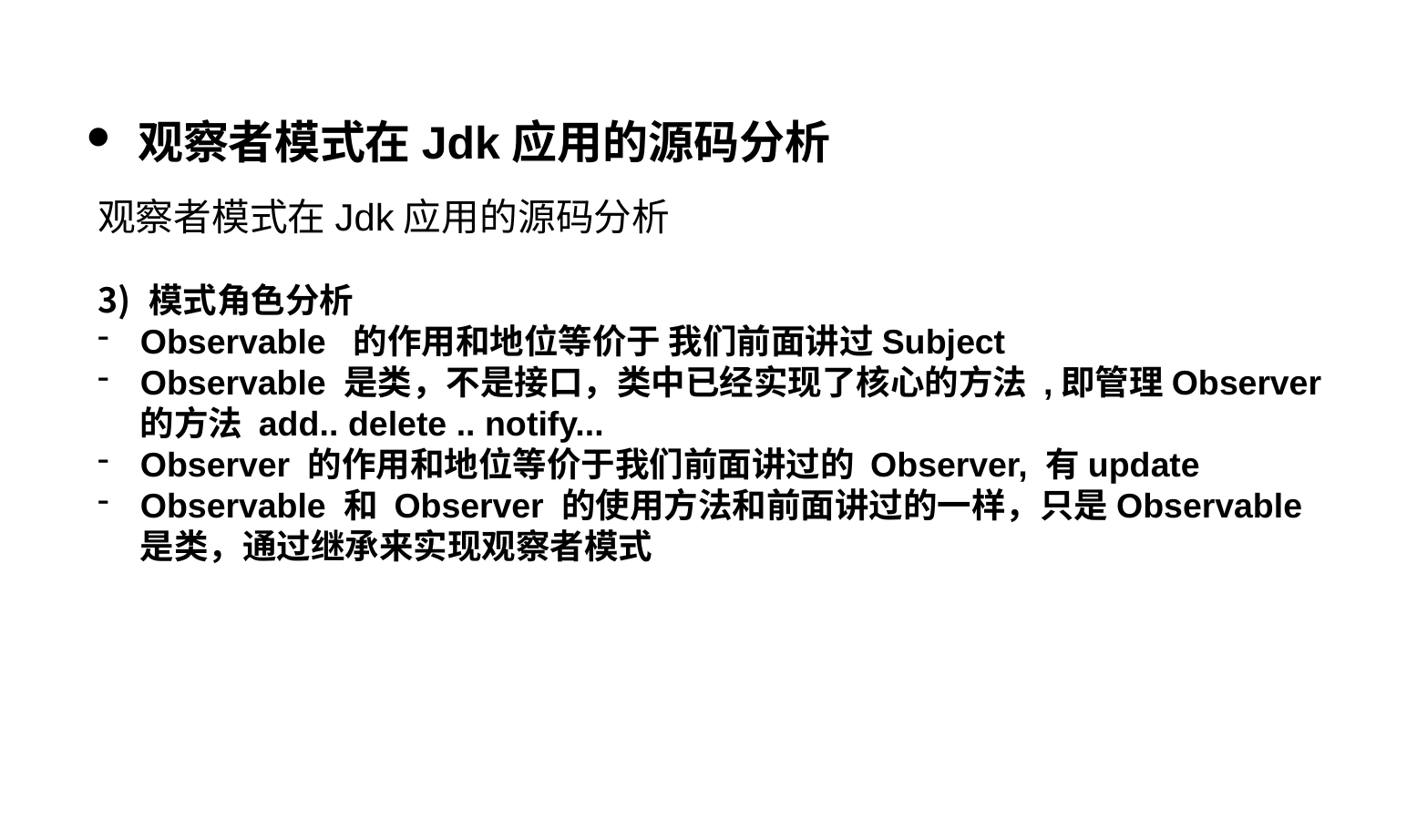

观察者模式在Jdk应用的源码分析

观察者模式在Jdk应用的源码分析

模式角色分析
Observable  的作用和地位等价于 我们前面讲过Subject
Observable 是类，不是接口，类中已经实现了核心的方法 ,即管理Observer的方法 add.. delete .. notify...
Observer 的作用和地位等价于我们前面讲过的 Observer, 有update
Observable 和 Observer 的使用方法和前面讲过的一样，只是Observable 是类，通过继承来实现观察者模式